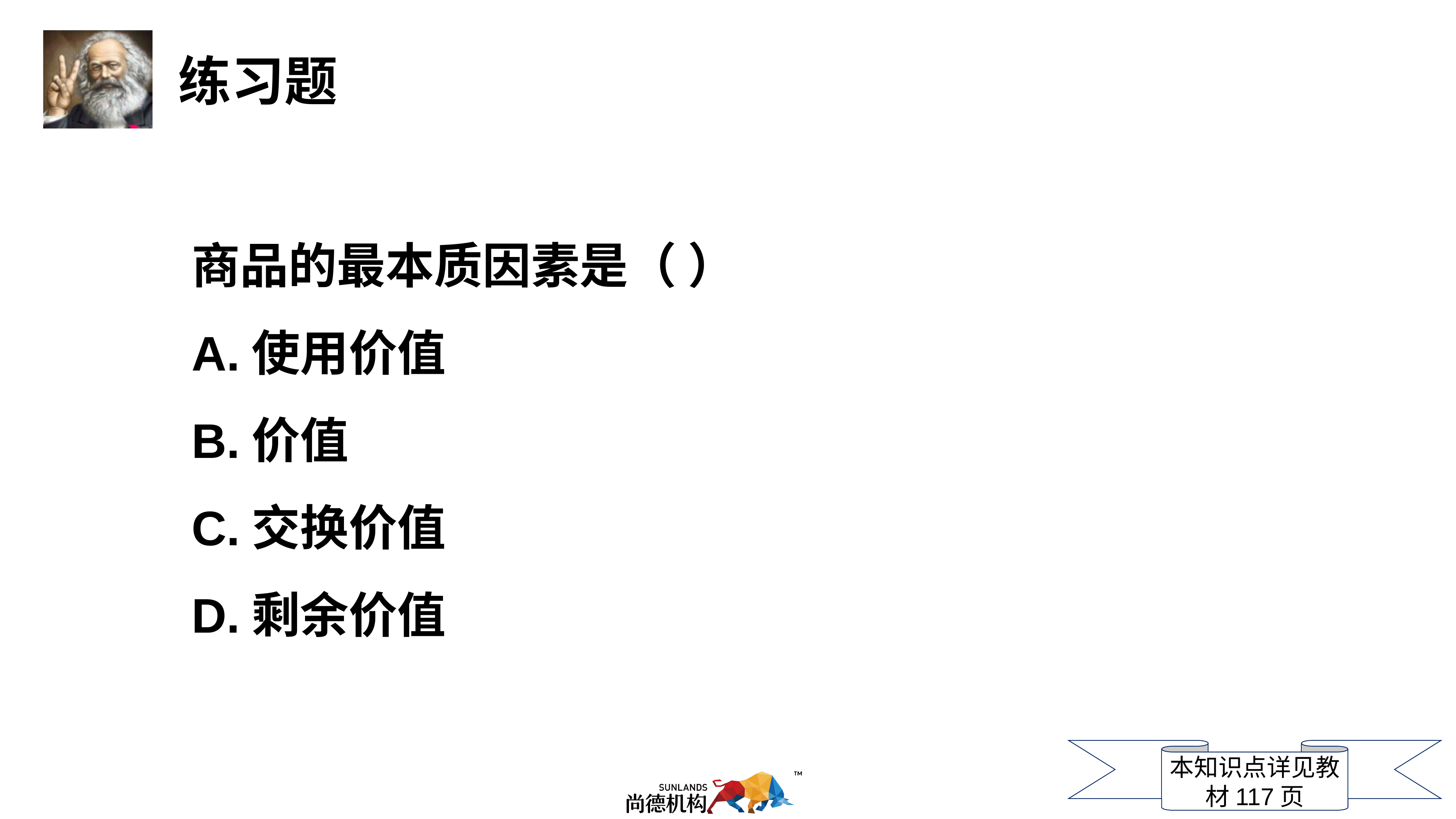

商品的最本质因素是（ ）
A.使用价值
B.价值
C.交换价值
D.剩余价值
本知识点详见教材117页